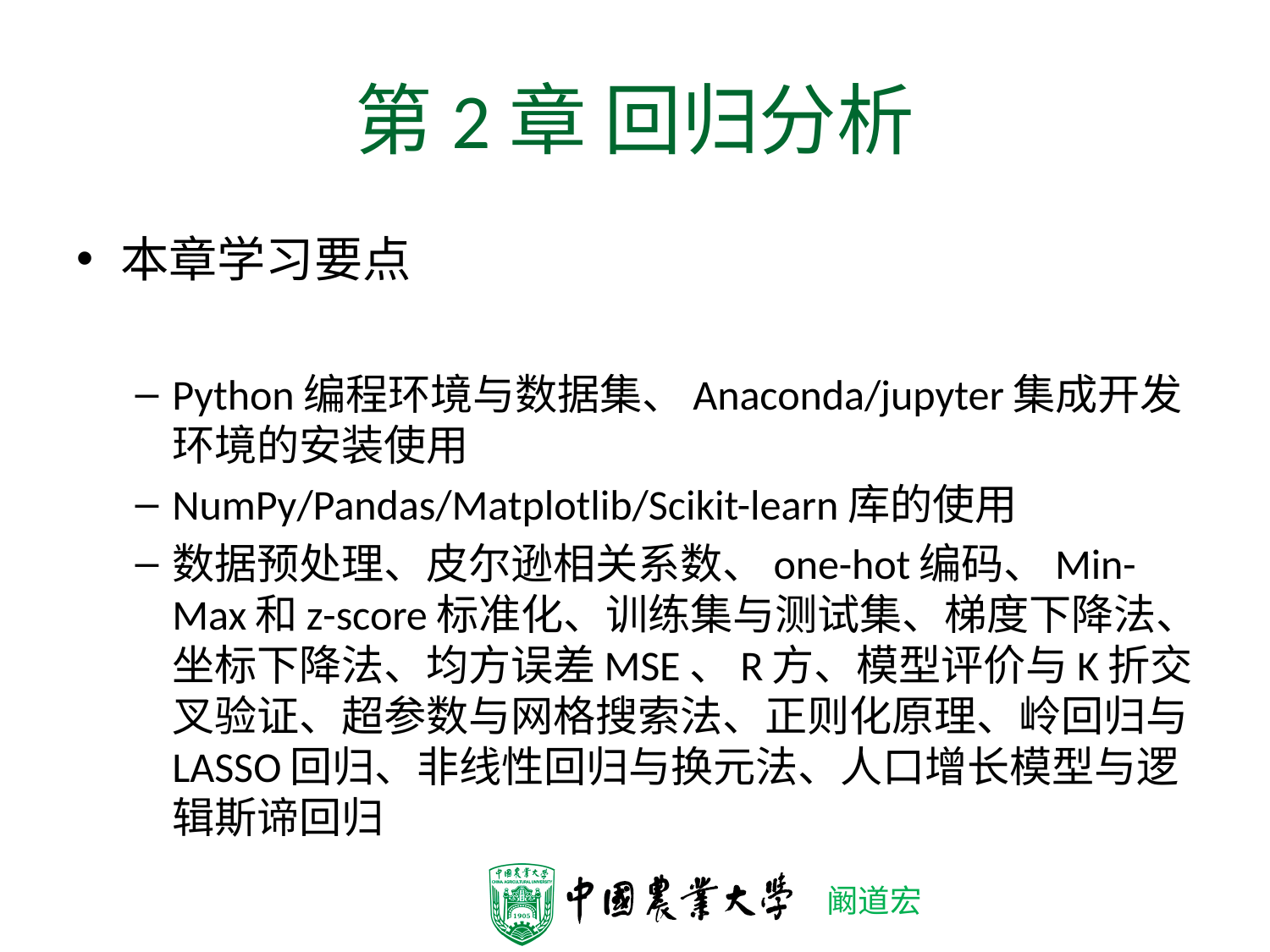

# 第2章 回归分析
本章学习要点

Python编程环境与数据集、Anaconda/jupyter集成开发环境的安装使用
NumPy/Pandas/Matplotlib/Scikit-learn库的使用
数据预处理、皮尔逊相关系数、one-hot编码、Min-Max和z-score标准化、训练集与测试集、梯度下降法、坐标下降法、均方误差MSE、R方、模型评价与K折交叉验证、超参数与网格搜索法、正则化原理、岭回归与LASSO回归、非线性回归与换元法、人口增长模型与逻辑斯谛回归